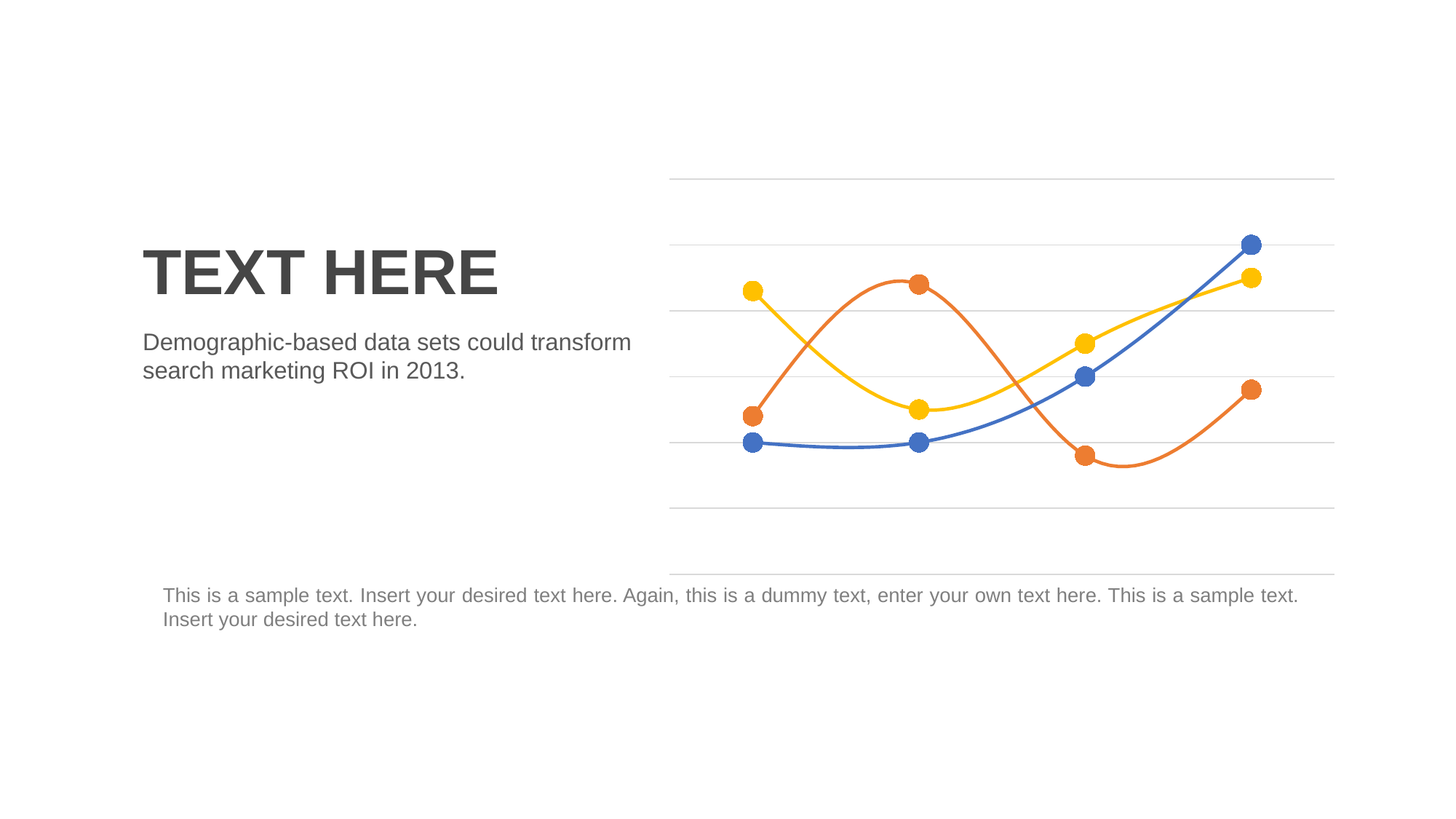

### Chart

| Category | 系列 1 | 系列 2 | 系列 3 |
|---|---|---|---|
| 类别 1 | 4.3 | 2.4 | 2.0 |
| 类别 2 | 2.5 | 4.4 | 2.0 |
| 类别 3 | 3.5 | 1.8 | 3.0 |
| 类别 4 | 4.5 | 2.8 | 5.0 |
TEXT HERE
Demographic-based data sets could transform search marketing ROI in 2013.
This is a sample text. Insert your desired text here. Again, this is a dummy text, enter your own text here. This is a sample text. Insert your desired text here.